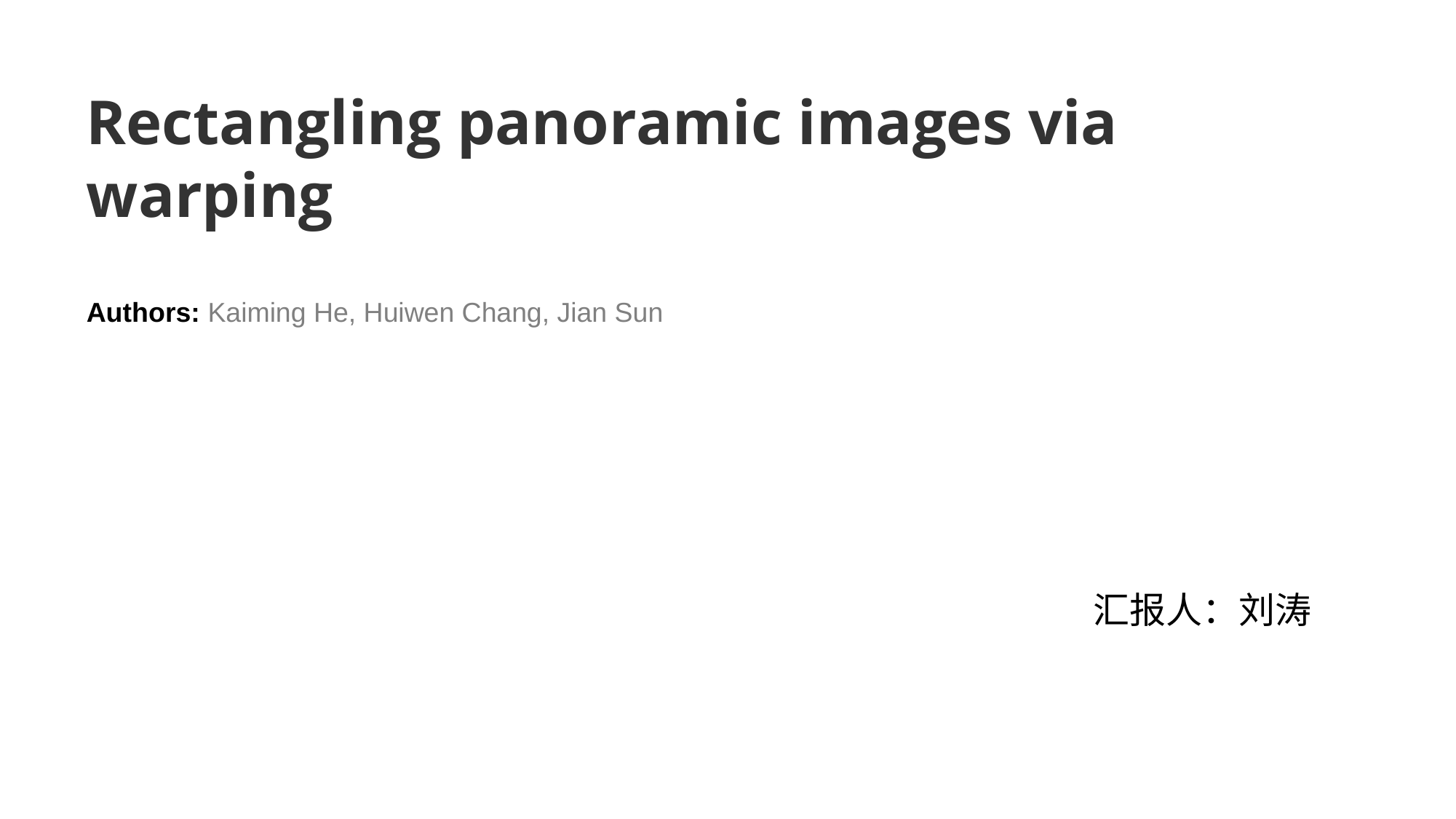

Rectangling panoramic images via warping
Authors: Kaiming He, Huiwen Chang, Jian Sun
汇报人：刘涛